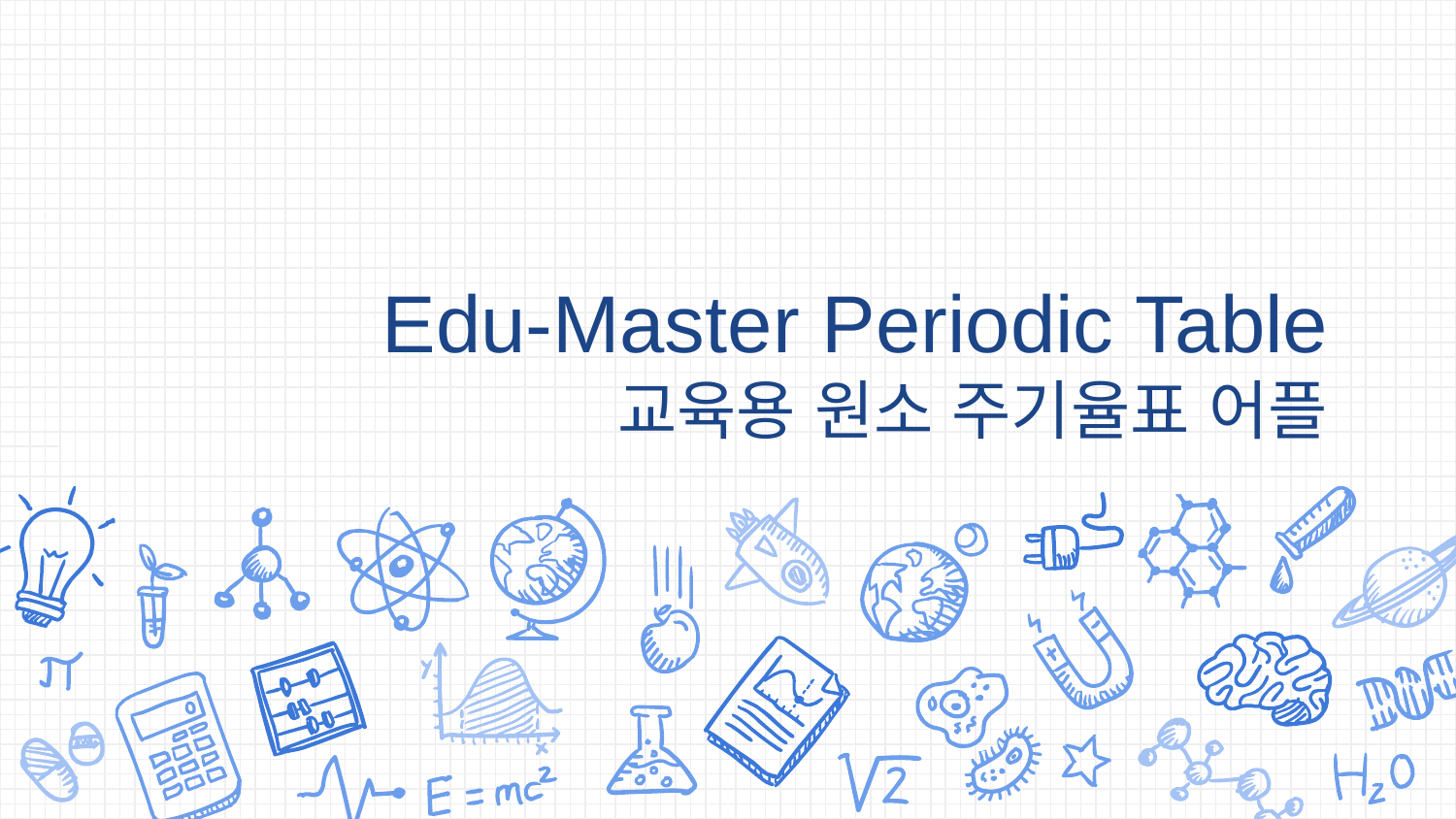

# Edu-Master Periodic Table 교육용 원소 주기율표 어플